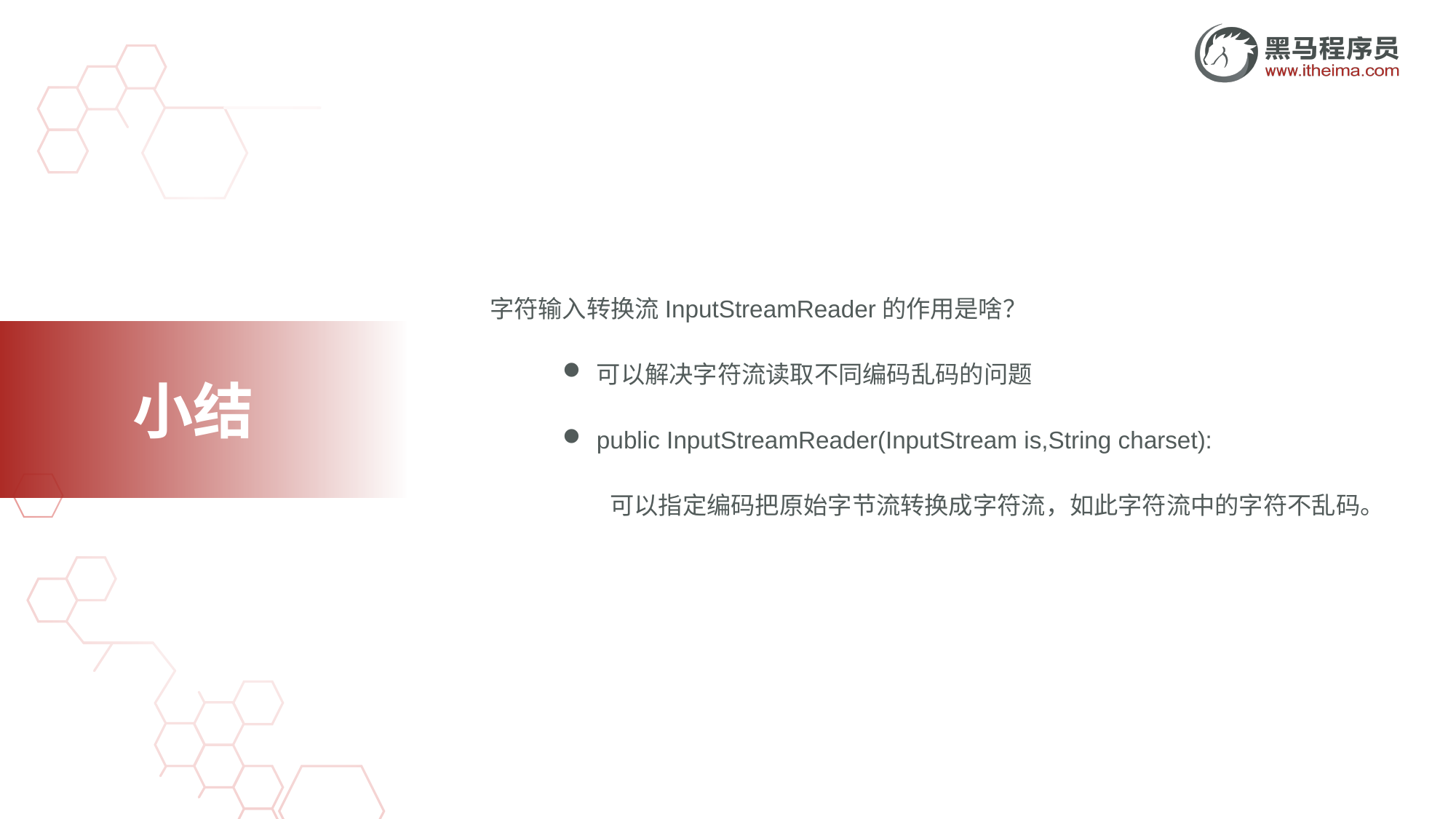

字符输入转换流InputStreamReader的作用是啥？
可以解决字符流读取不同编码乱码的问题
public InputStreamReader(InputStream is,String charset):
           可以指定编码把原始字节流转换成字符流，如此字符流中的字符不乱码。